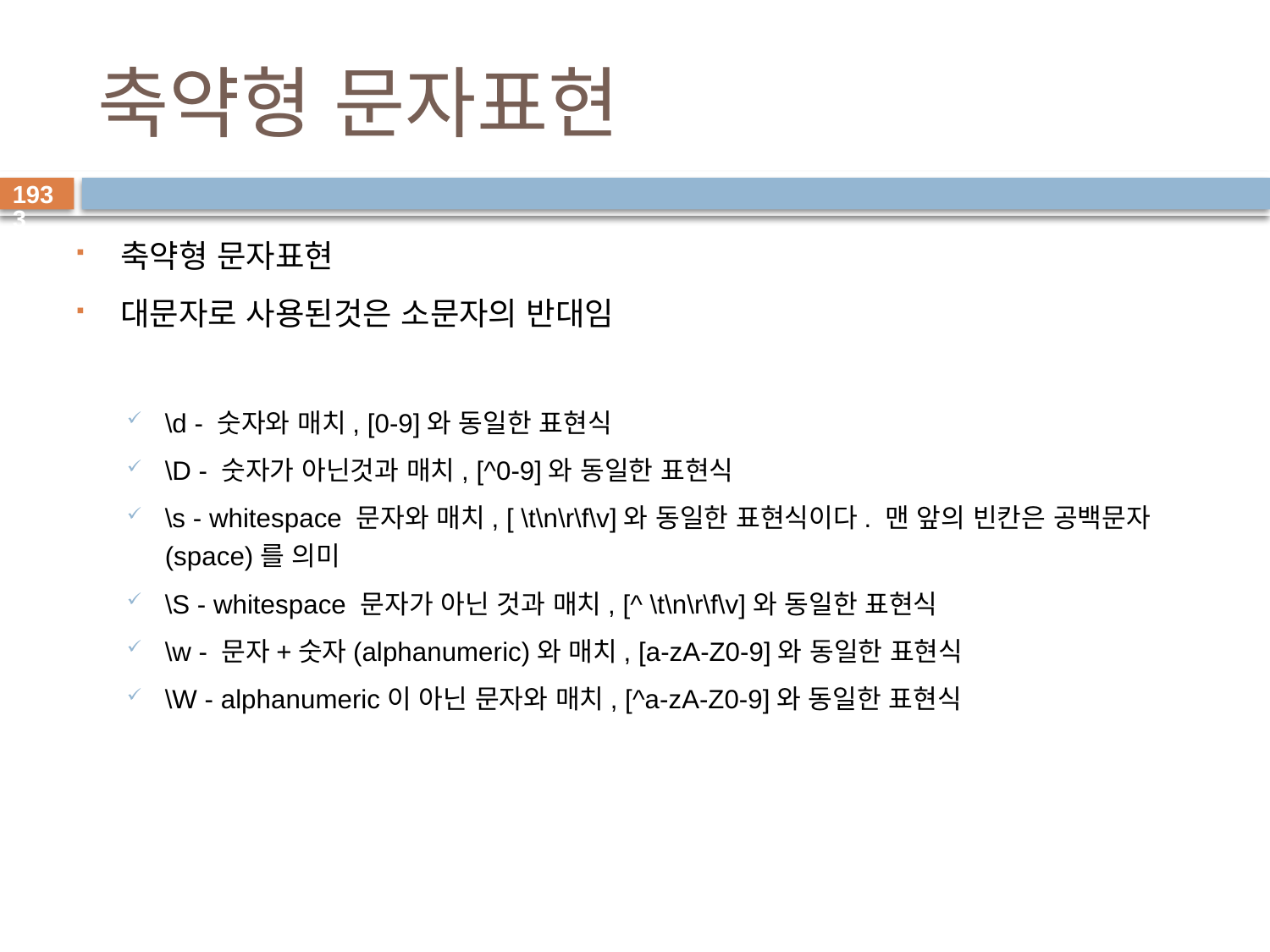

# 축약형 문자표현
1933
축약형 문자표현
대문자로 사용된것은 소문자의 반대임

\d - 숫자와 매치, [0-9]와 동일한 표현식
\D - 숫자가 아닌것과 매치, [^0-9]와 동일한 표현식
\s - whitespace 문자와 매치, [ \t\n\r\f\v]와 동일한 표현식이다. 맨 앞의 빈칸은 공백문자(space)를 의미
\S - whitespace 문자가 아닌 것과 매치, [^ \t\n\r\f\v]와 동일한 표현식
\w - 문자+숫자(alphanumeric)와 매치, [a-zA-Z0-9]와 동일한 표현식
\W - alphanumeric이 아닌 문자와 매치, [^a-zA-Z0-9]와 동일한 표현식